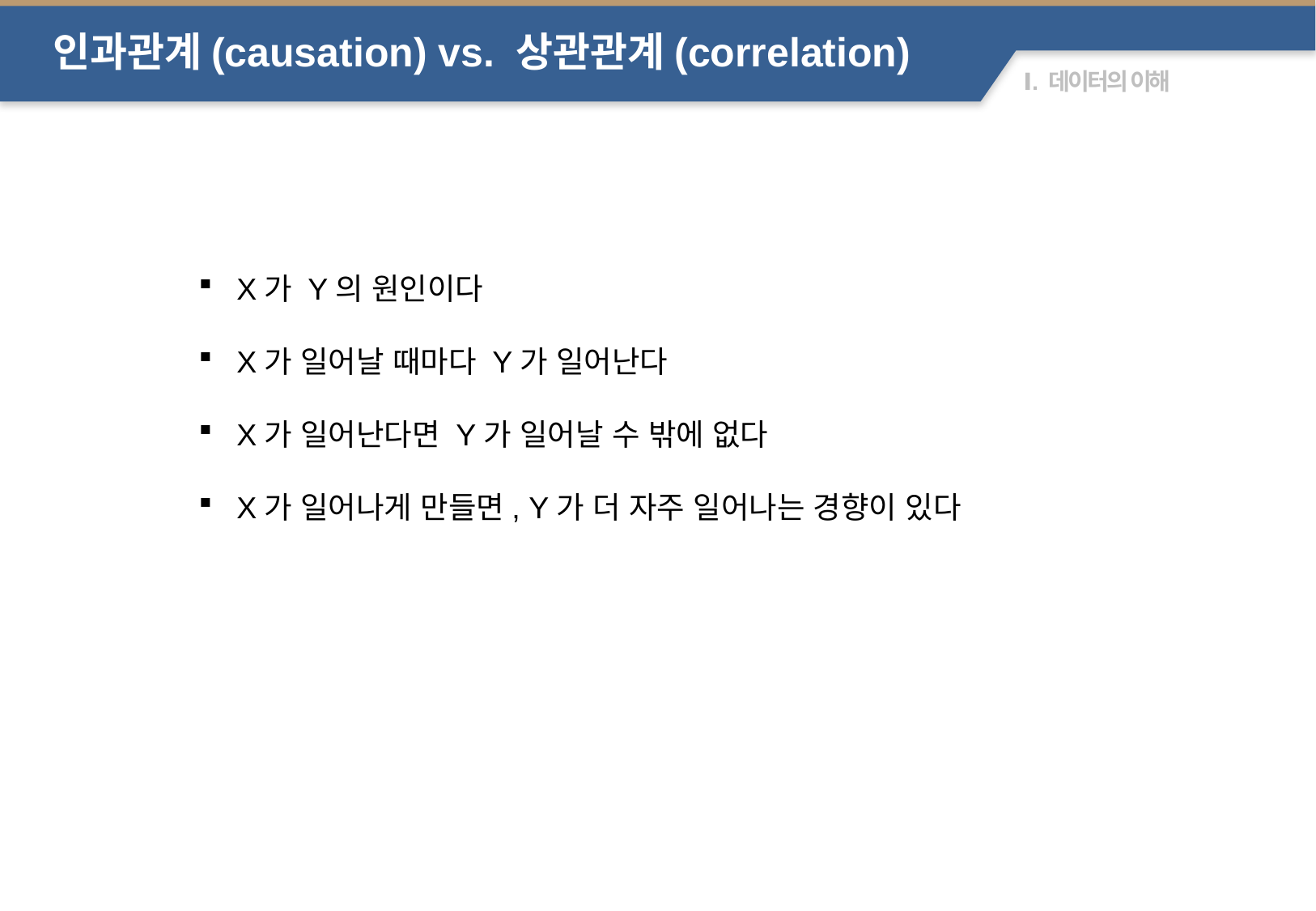

인과관계(causation) vs. 상관관계(correlation)
X가 Y의 원인이다
X가 일어날 때마다 Y가 일어난다
X가 일어난다면 Y가 일어날 수 밖에 없다
X가 일어나게 만들면, Y가 더 자주 일어나는 경향이 있다